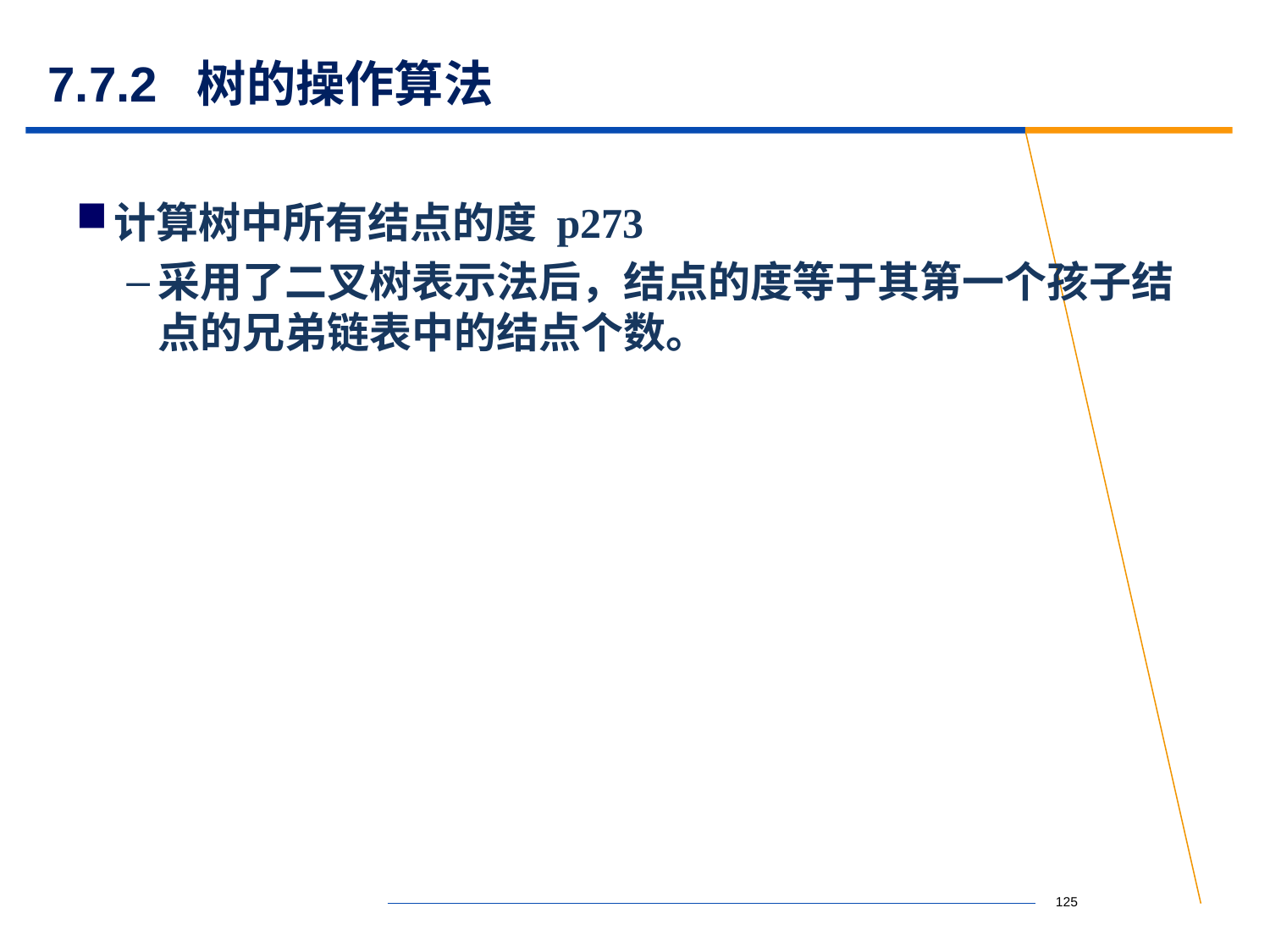

# 7.7.2  树的操作算法
计算树中所有结点的度 p273
采用了二叉树表示法后，结点的度等于其第一个孩子结点的兄弟链表中的结点个数。